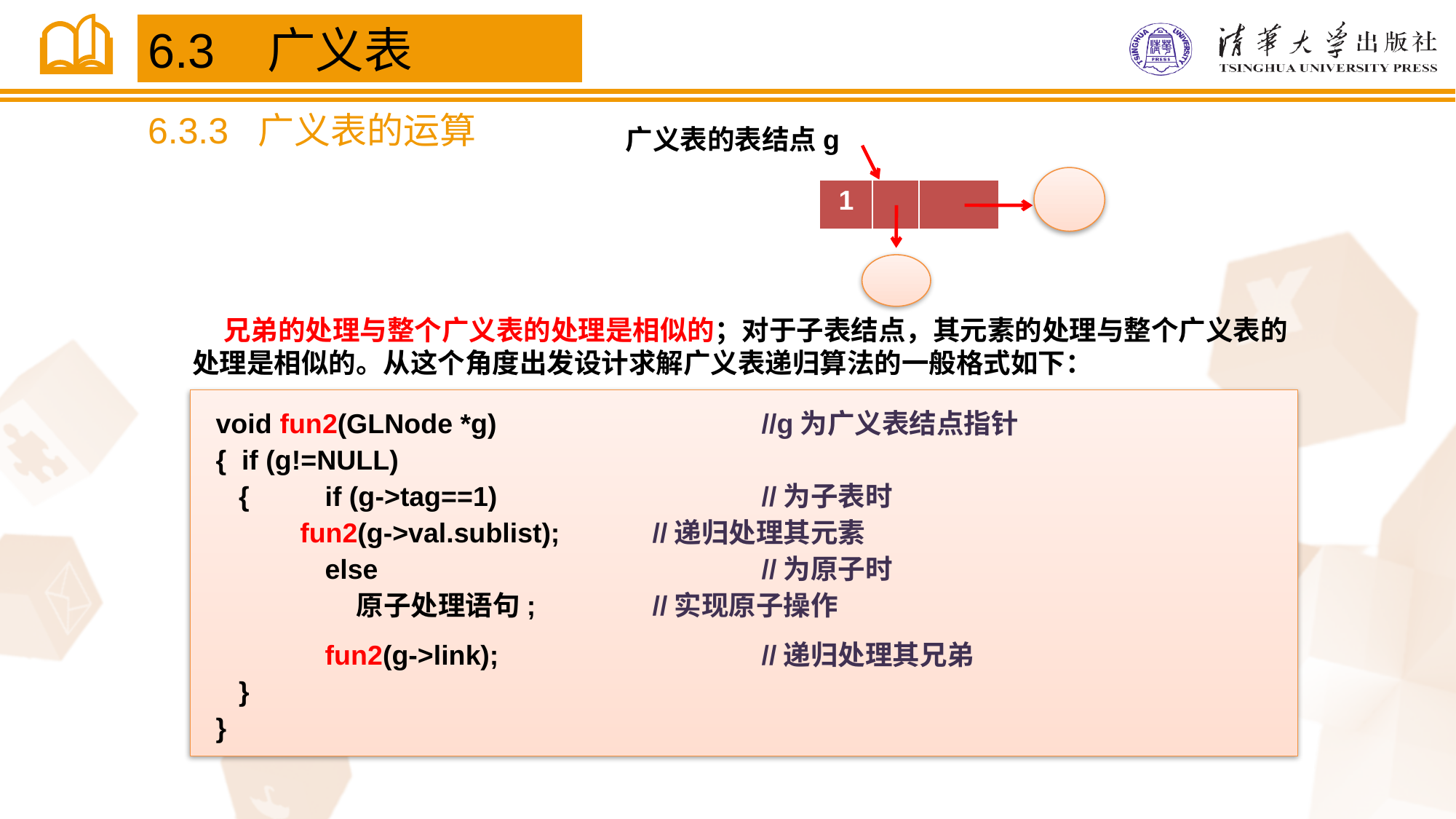

6.3   广义表
6.3.3  广义表的运算
广义表的表结点g

| 1 |  |  |
| --- | --- | --- |

    兄弟的处理与整个广义表的处理是相似的；对于子表结点，其元素的处理与整个广义表的处理是相似的。从这个角度出发设计求解广义表递归算法的一般格式如下：
void fun2(GLNode *g)			//g为广义表结点指针
{  if (g!=NULL)
   {	if (g->tag==1)			//为子表时
           fun2(g->val.sublist);	//递归处理其元素
	else				//为原子时
	    原子处理语句;		//实现原子操作
 	fun2(g->link);			//递归处理其兄弟
   }
}